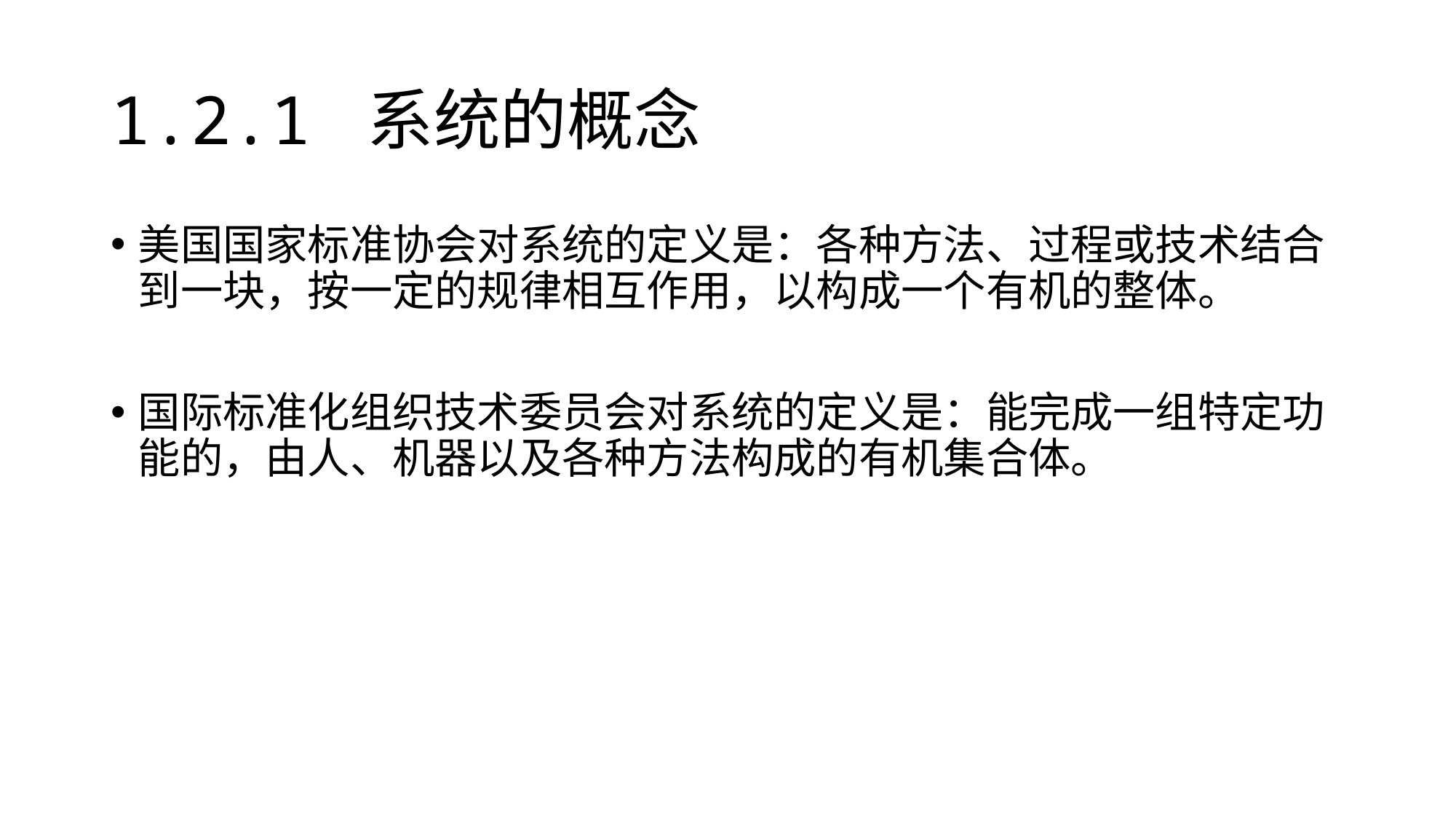

# 1.2.1 系统的概念
美国国家标准协会对系统的定义是：各种方法、过程或技术结合到一块，按一定的规律相互作用，以构成一个有机的整体。

国际标准化组织技术委员会对系统的定义是：能完成一组特定功能的，由人、机器以及各种方法构成的有机集合体。